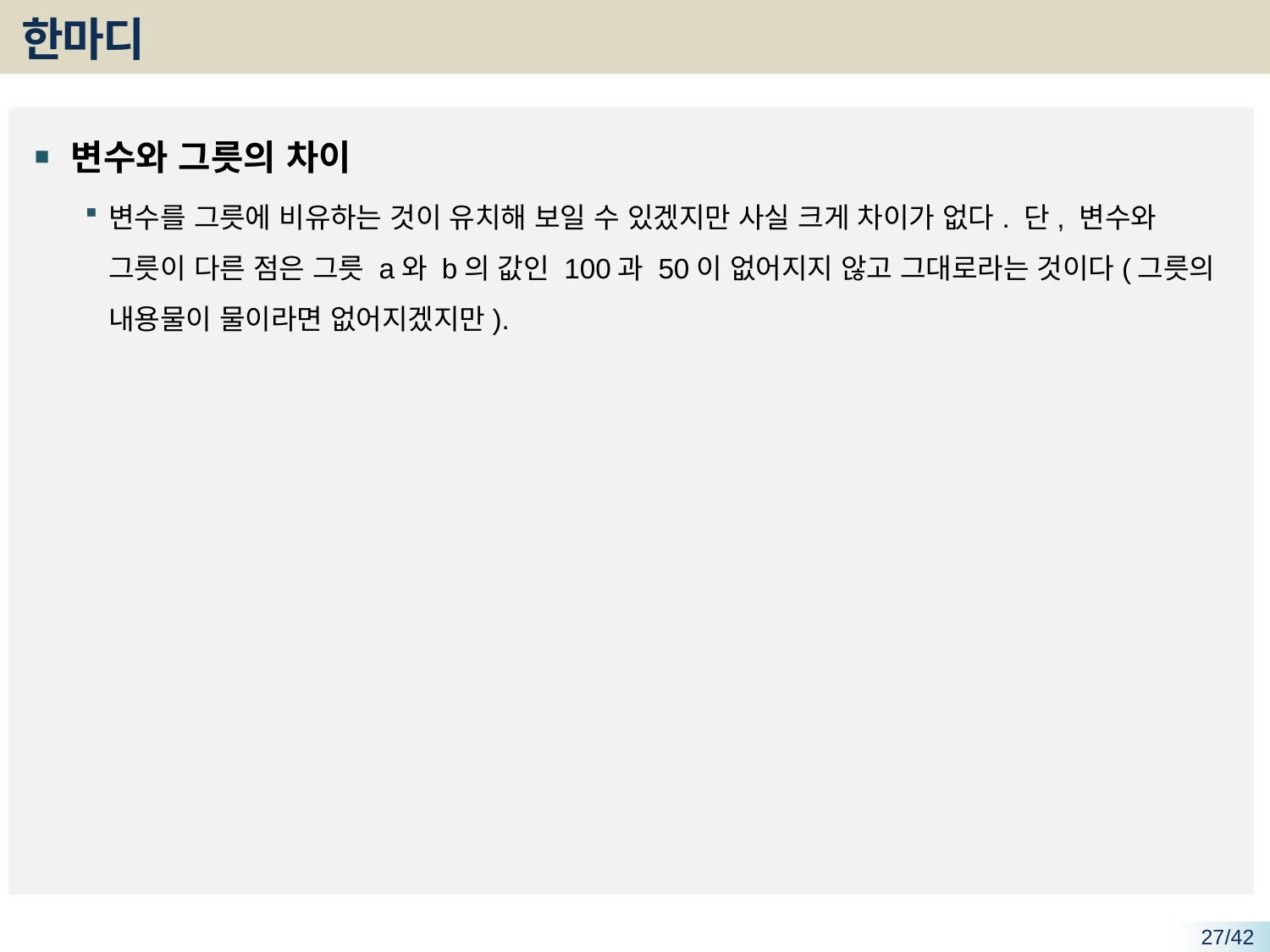

# 한마디
변수와 그릇의 차이
변수를 그릇에 비유하는 것이 유치해 보일 수 있겠지만 사실 크게 차이가 없다. 단, 변수와 그릇이 다른 점은 그릇 a와 b의 값인 100과 50이 없어지지 않고 그대로라는 것이다(그릇의 내용물이 물이라면 없어지겠지만).